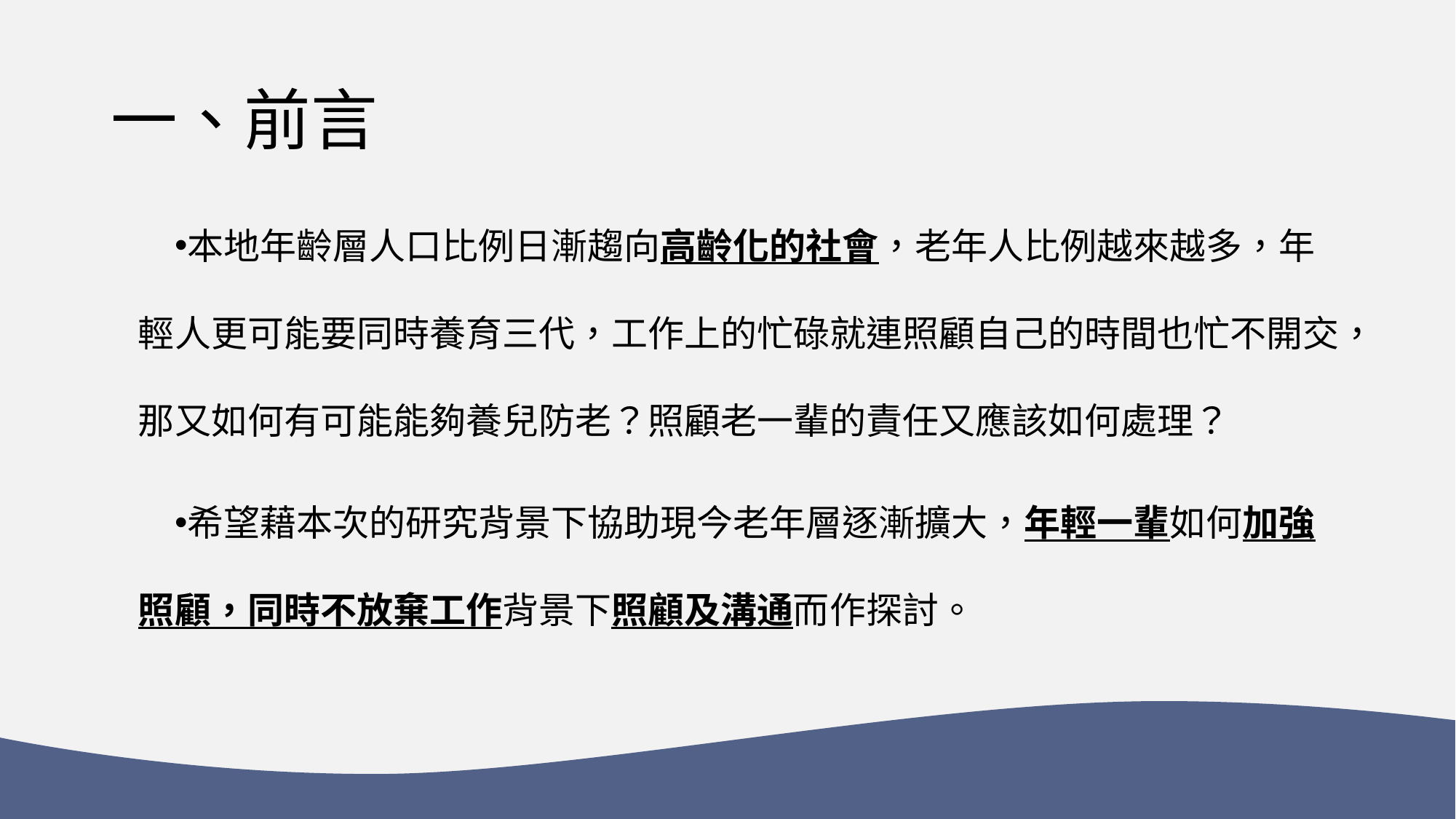

# 一、前言
本地年齡層人口比例日漸趨向高齡化的社會，老年人比例越來越多，年輕人更可能要同時養育三代，工作上的忙碌就連照顧自己的時間也忙不開交，那又如何有可能能夠養兒防老？照顧老一輩的責任又應該如何處理？
希望藉本次的研究背景下協助現今老年層逐漸擴大，年輕一輩如何加強照顧，同時不放棄工作背景下照顧及溝通而作探討。
PART.1